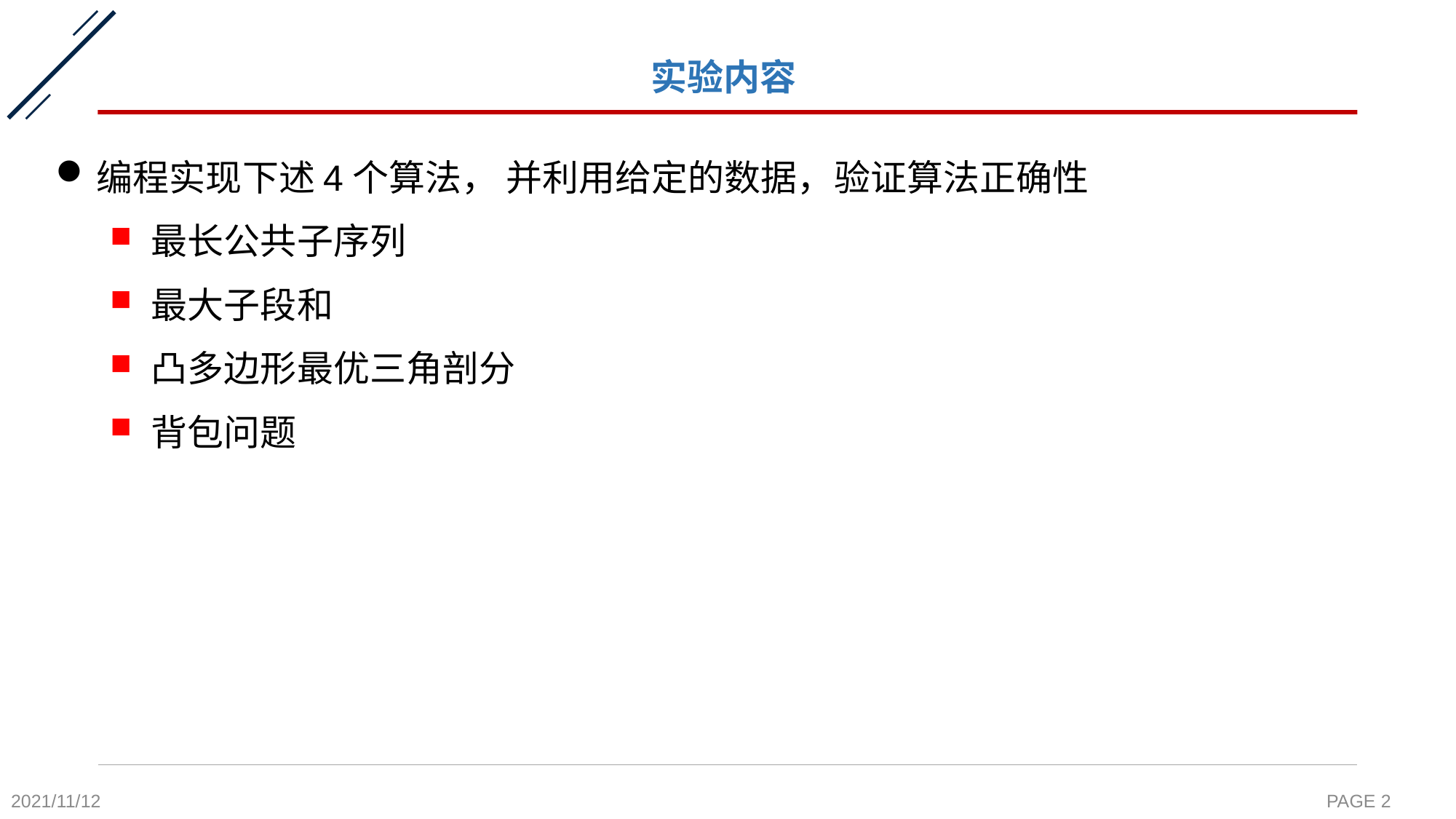

# 实验内容
编程实现下述4个算法， 并利用给定的数据，验证算法正确性
最长公共子序列
最大子段和
凸多边形最优三角剖分
背包问题

2021/11/12
PAGE 2